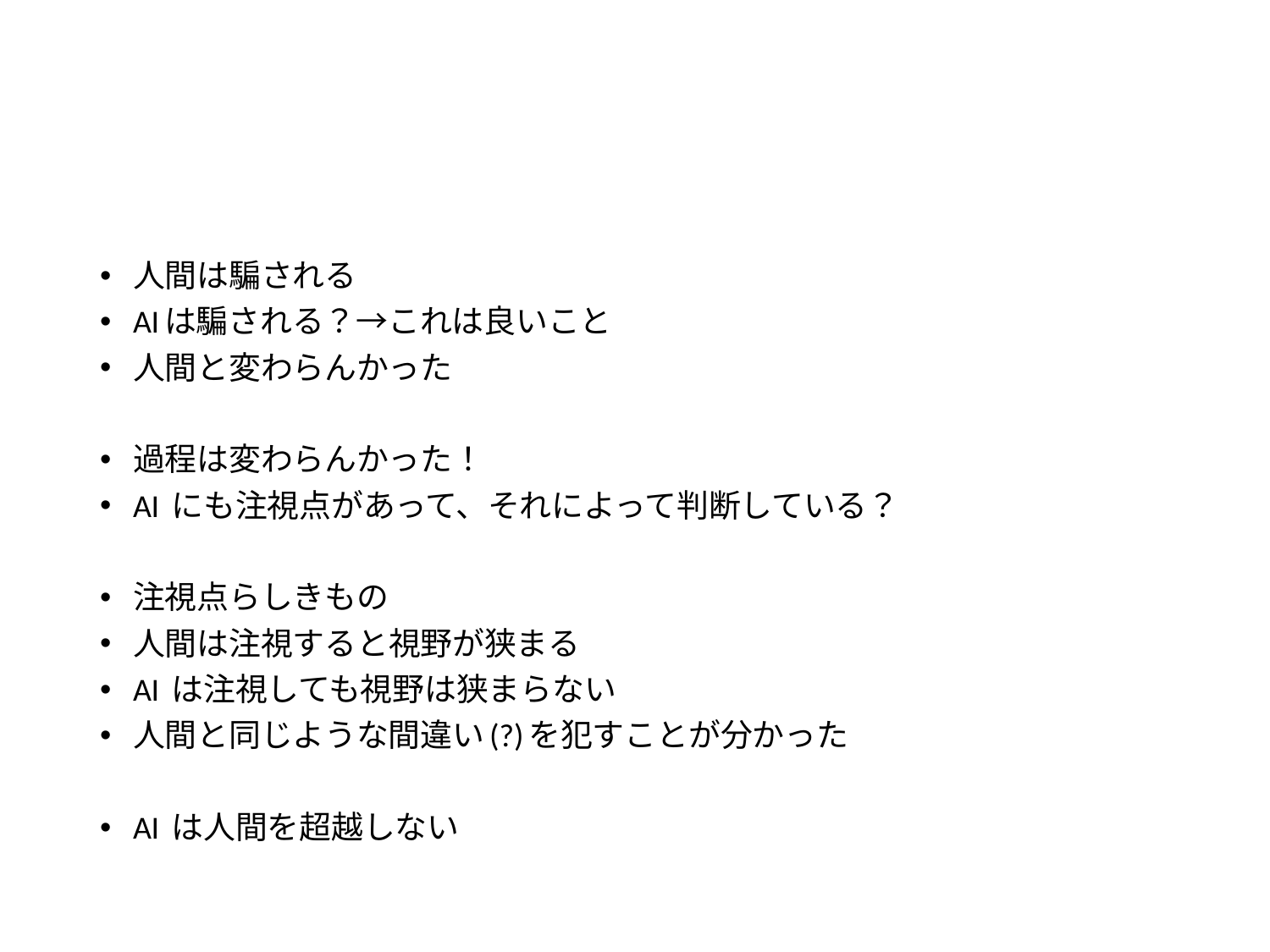

#
人間は騙される
AIは騙される？→これは良いこと
人間と変わらんかった

過程は変わらんかった！
AI にも注視点があって、それによって判断している？

注視点らしきもの
人間は注視すると視野が狭まる
AI は注視しても視野は狭まらない
人間と同じような間違い(?)を犯すことが分かった

AI は人間を超越しない